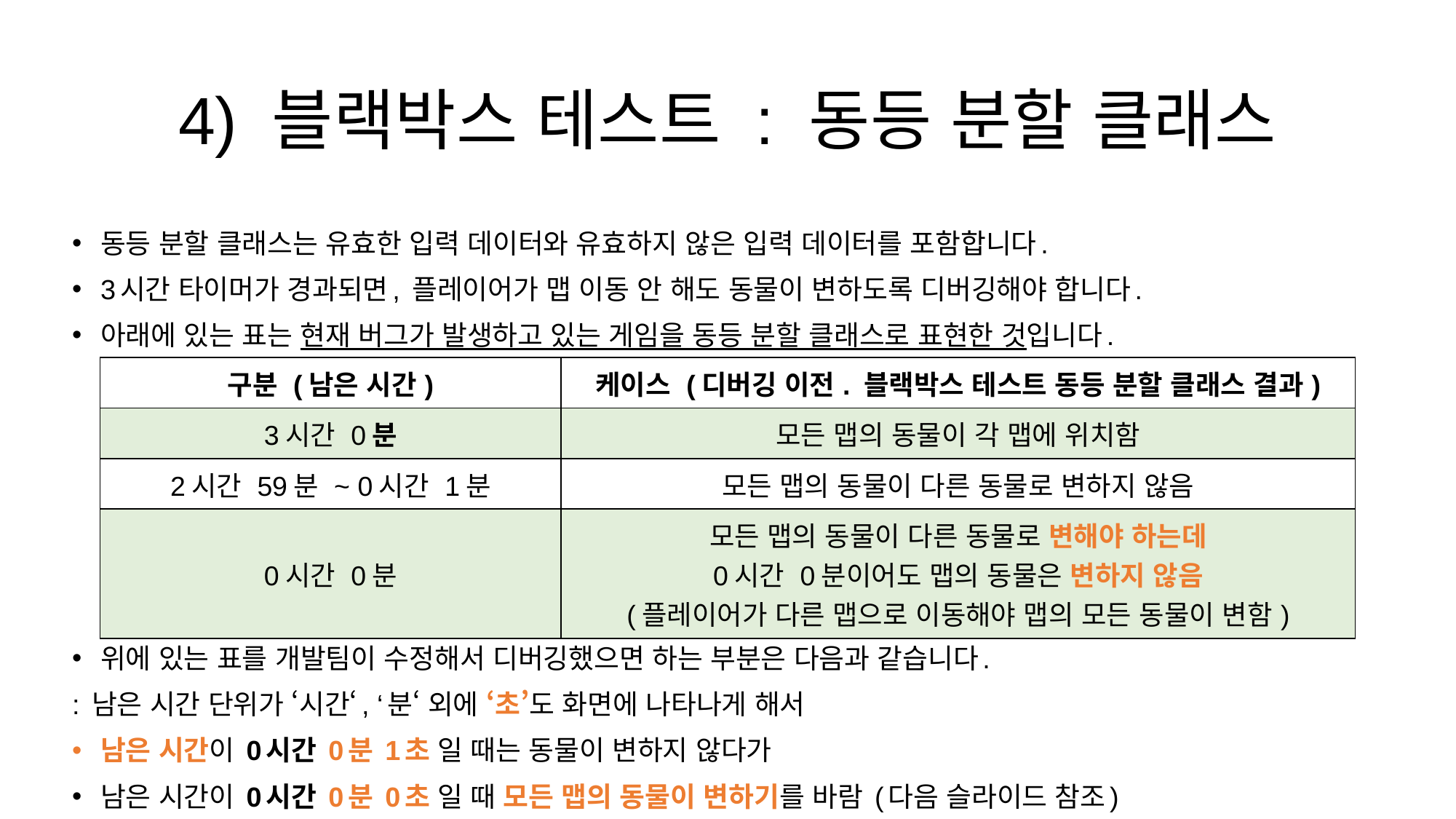

# 4) 블랙박스 테스트 : 동등 분할 클래스
동등 분할 클래스는 유효한 입력 데이터와 유효하지 않은 입력 데이터를 포함합니다.
3시간 타이머가 경과되면, 플레이어가 맵 이동 안 해도 동물이 변하도록 디버깅해야 합니다.
아래에 있는 표는 현재 버그가 발생하고 있는 게임을 동등 분할 클래스로 표현한 것입니다.

위에 있는 표를 개발팀이 수정해서 디버깅했으면 하는 부분은 다음과 같습니다.
: 남은 시간 단위가 ‘시간‘, ‘분‘ 외에 ‘초’도 화면에 나타나게 해서
남은 시간이 0시간 0분 1초 일 때는 동물이 변하지 않다가
남은 시간이 0시간 0분 0초 일 때 모든 맵의 동물이 변하기를 바람 (다음 슬라이드 참조)
| 구분 (남은 시간) | 케이스 (디버깅 이전. 블랙박스 테스트 동등 분할 클래스 결과) |
| --- | --- |
| 3시간 0분 | 모든 맵의 동물이 각 맵에 위치함 |
| 2시간 59분 ~ 0시간 1분 | 모든 맵의 동물이 다른 동물로 변하지 않음 |
| 0시간 0분 | 모든 맵의 동물이 다른 동물로 변해야 하는데 0시간 0분이어도 맵의 동물은 변하지 않음 (플레이어가 다른 맵으로 이동해야 맵의 모든 동물이 변함) |